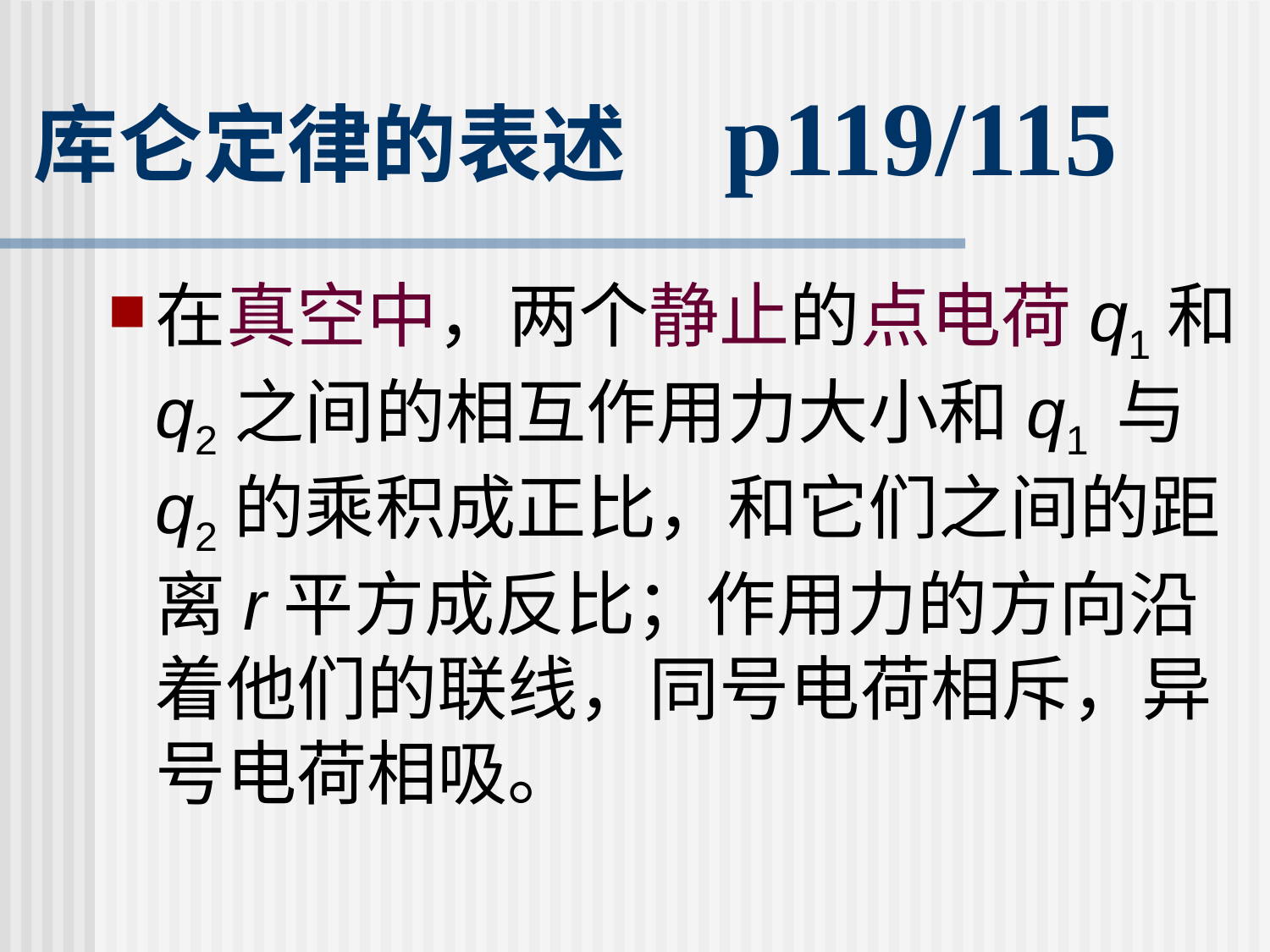

# 库仑定律的表述   p119/115
在真空中，两个静止的点电荷q1和q2之间的相互作用力大小和q1 与q2的乘积成正比，和它们之间的距离r平方成反比；作用力的方向沿着他们的联线，同号电荷相斥，异号电荷相吸。